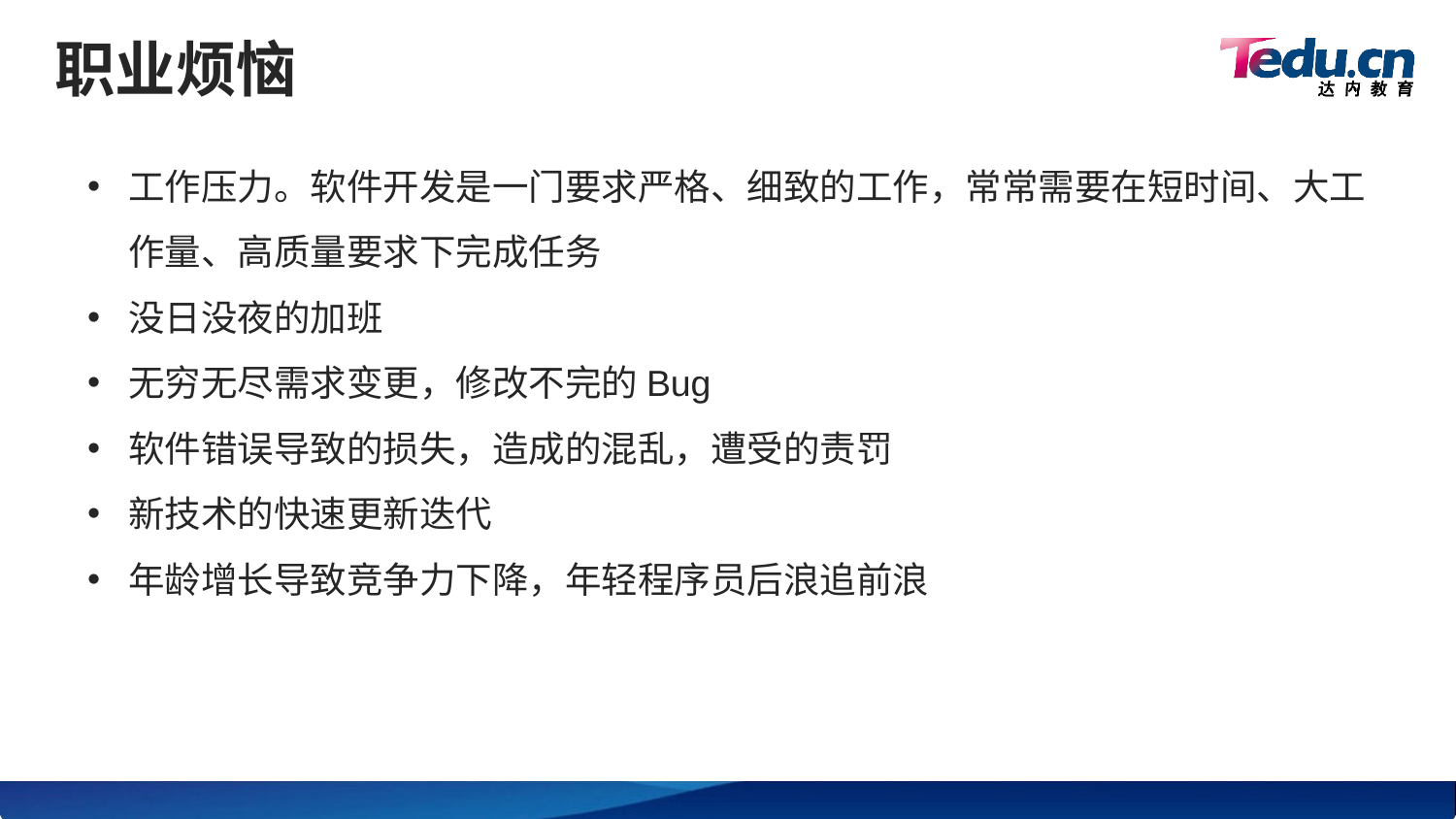

# 职业烦恼
工作压力。软件开发是一门要求严格、细致的工作，常常需要在短时间、大工作量、高质量要求下完成任务
没日没夜的加班
无穷无尽需求变更，修改不完的Bug
软件错误导致的损失，造成的混乱，遭受的责罚
新技术的快速更新迭代
年龄增长导致竞争力下降，年轻程序员后浪追前浪